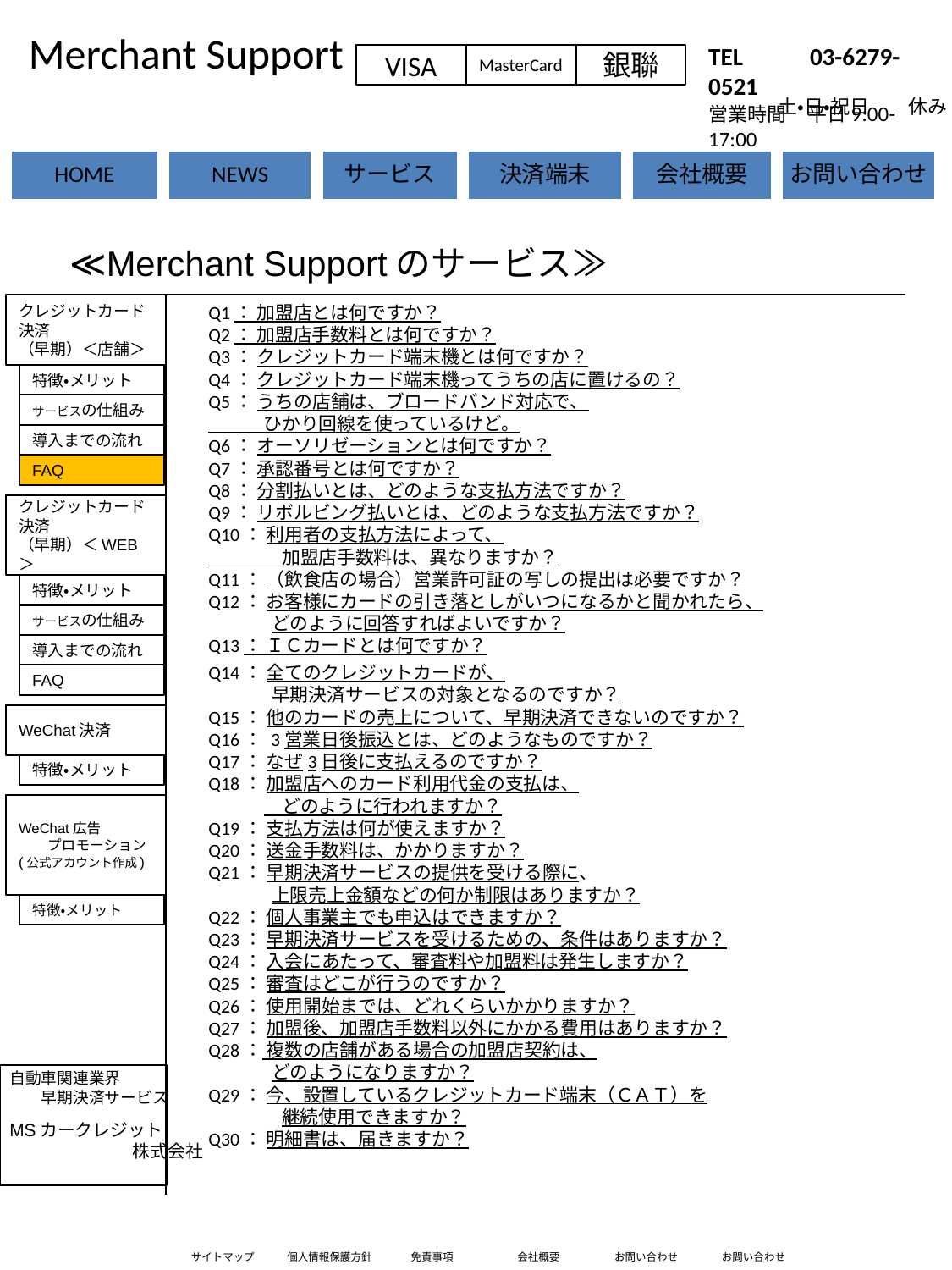

Merchant Support
サービス画面
TEL 　　03-6279-0521
営業時間　平日9:00-17:00

VISA
MasterCard
銀聯
土・日・祝日　　休み
HOME
NEWS
サービス
決済端末
会社概要
お問い合わせ
≪Merchant Supportのサービス≫
クレジットカード決済
（早期）＜店舗＞
Q1： 加盟店とは何ですか？
Q2： 加盟店手数料とは何ですか？
Q3： クレジットカード端末機とは何ですか？
Q4： クレジットカード端末機ってうちの店に置けるの？
Q5： うちの店舗は、ブロードバンド対応で、
　　　ひかり回線を使っているけど。
Q6： オーソリゼーションとは何ですか？
Q7： 承認番号とは何ですか？
Q8： 分割払いとは、どのような支払方法ですか？
Q9： リボルビング払いとは、どのような支払方法ですか？
Q10： 利用者の支払方法によって、
　　　　加盟店手数料は、異なりますか？
Q11： （飲食店の場合）営業許可証の写しの提出は必要ですか？
Q12： お客様にカードの引き落としがいつになるかと聞かれたら、
　　　  どのように回答すればよいですか？
Q13： ＩＣカードとは何ですか？
特徴・メリット
サービスの仕組み
導入までの流れ
FAQ
クレジットカード決済
（早期）＜WEB＞
特徴・メリット
サービスの仕組み
導入までの流れ
Q14： 全てのクレジットカードが、
　　　  早期決済サービスの対象となるのですか？
Q15： 他のカードの売上について、早期決済できないのですか？
Q16： 3営業日後振込とは、どのようなものですか？
Q17： なぜ3日後に支払えるのですか？
Q18： 加盟店へのカード利用代金の支払は、
　　　　どのように行われますか？
Q19： 支払方法は何が使えますか？
Q20： 送金手数料は、かかりますか？
Q21： 早期決済サービスの提供を受ける際に、
　　　  上限売上金額などの何か制限はありますか？
Q22： 個人事業主でも申込はできますか？
Q23： 早期決済サービスを受けるための、条件はありますか？
Q24： 入会にあたって、審査料や加盟料は発生しますか？
Q25： 審査はどこが行うのですか？
Q26： 使用開始までは、どれくらいかかりますか？
Q27： 加盟後、加盟店手数料以外にかかる費用はありますか？
Q28： 複数の店舗がある場合の加盟店契約は、
　　　  どのようになりますか？
Q29： 今、設置しているクレジットカード端末（ＣＡＴ）を
　　　　継続使用できますか？
Q30： 明細書は、届きますか？

FAQ
WeChat決済
特徴・メリット
WeChat広告
        プロモーション
(公式アカウント作成)
特徴・メリット
自動車関連業界
　　早期決済サービス

MSカークレジット
　　　　　　　株式会社
サイトマップ
個人情報保護方針
免責事項
会社概要
お問い合わせ
お問い合わせ